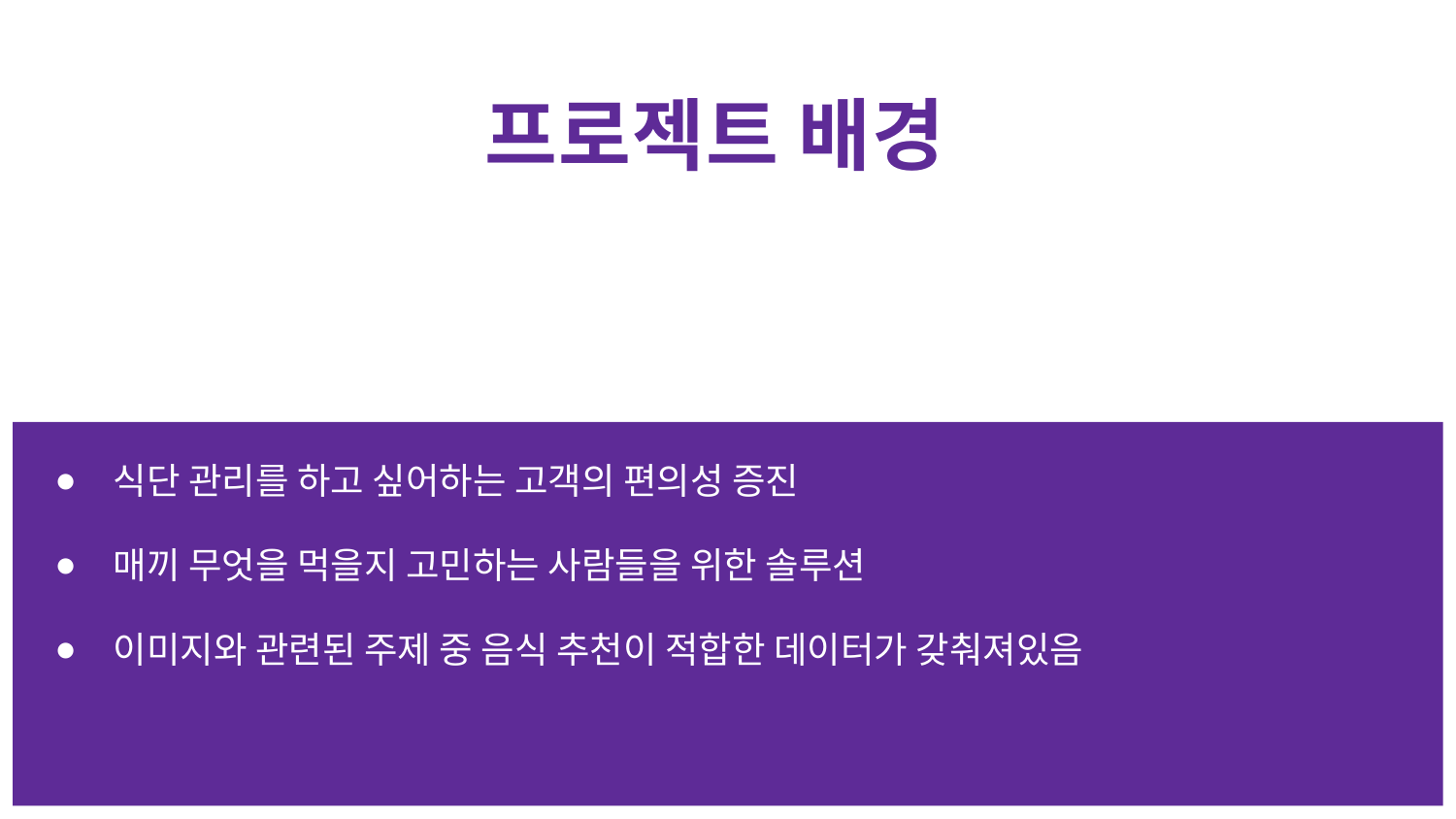

# 프로젝트 배경

식단 관리를 하고 싶어하는 고객의 편의성 증진

매끼 무엇을 먹을지 고민하는 사람들을 위한 솔루션

이미지와 관련된 주제 중 음식 추천이 적합한 데이터가 갖춰져있음